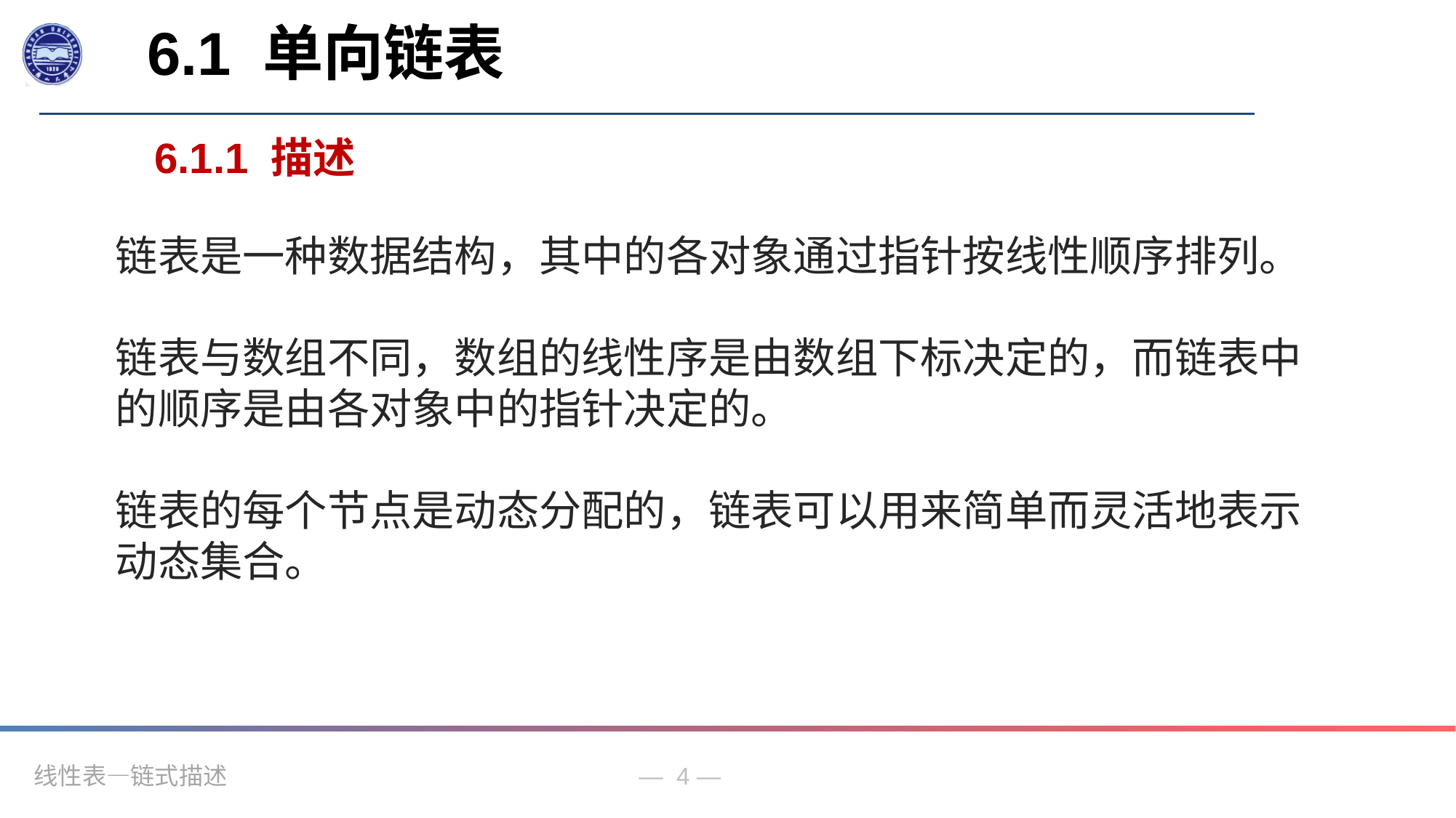

6.1 单向链表
6.1.1 描述
链表是一种数据结构，其中的各对象通过指针按线性顺序排列。

链表与数组不同，数组的线性序是由数组下标决定的，而链表中的顺序是由各对象中的指针决定的。

链表的每个节点是动态分配的，链表可以用来简单而灵活地表示动态集合。